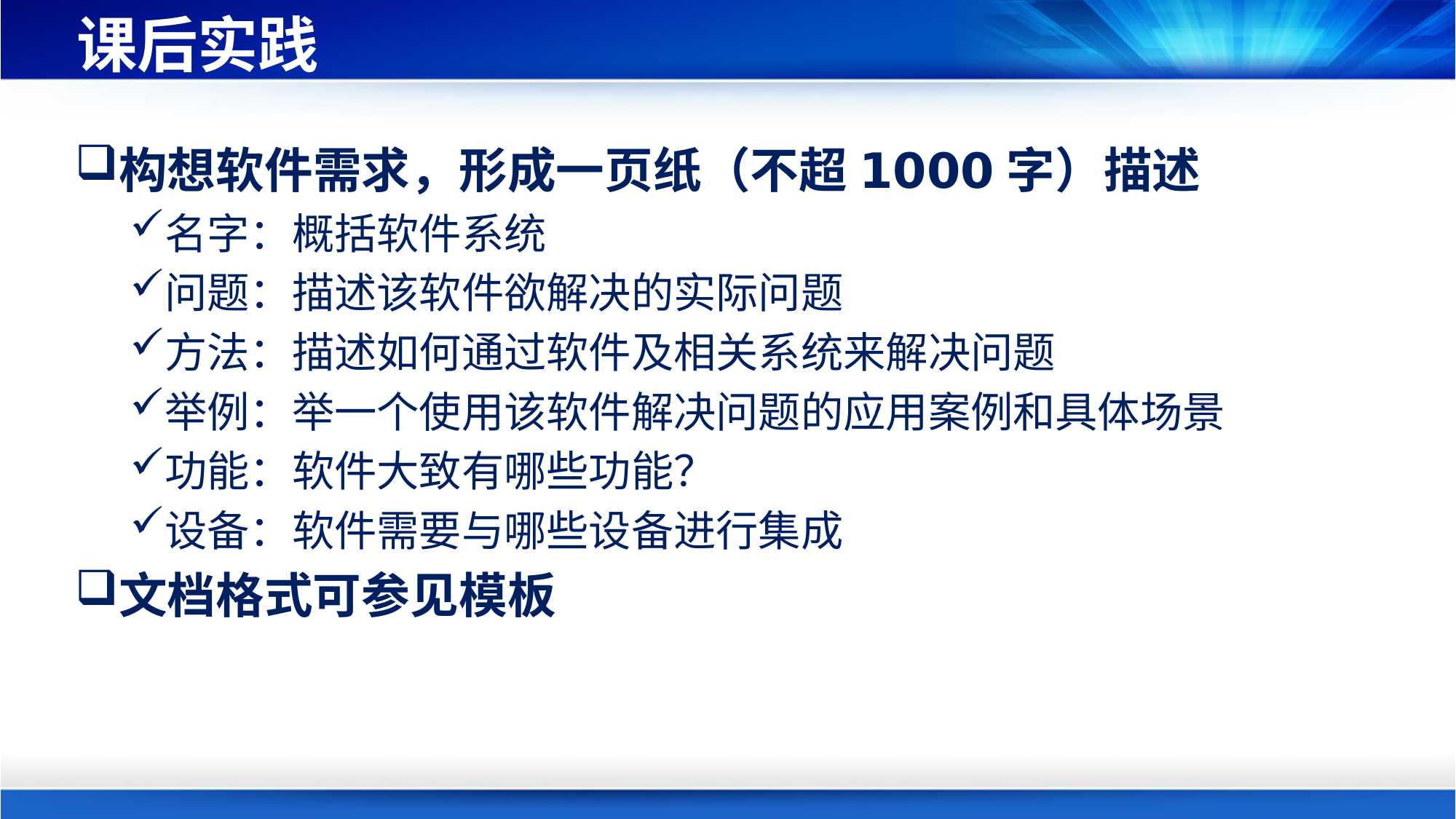

# 课后实践
构想软件需求，形成一页纸（不超1000字）描述
名字：概括软件系统
问题：描述该软件欲解决的实际问题
方法：描述如何通过软件及相关系统来解决问题
举例：举一个使用该软件解决问题的应用案例和具体场景
功能：软件大致有哪些功能？
设备：软件需要与哪些设备进行集成
文档格式可参见模板